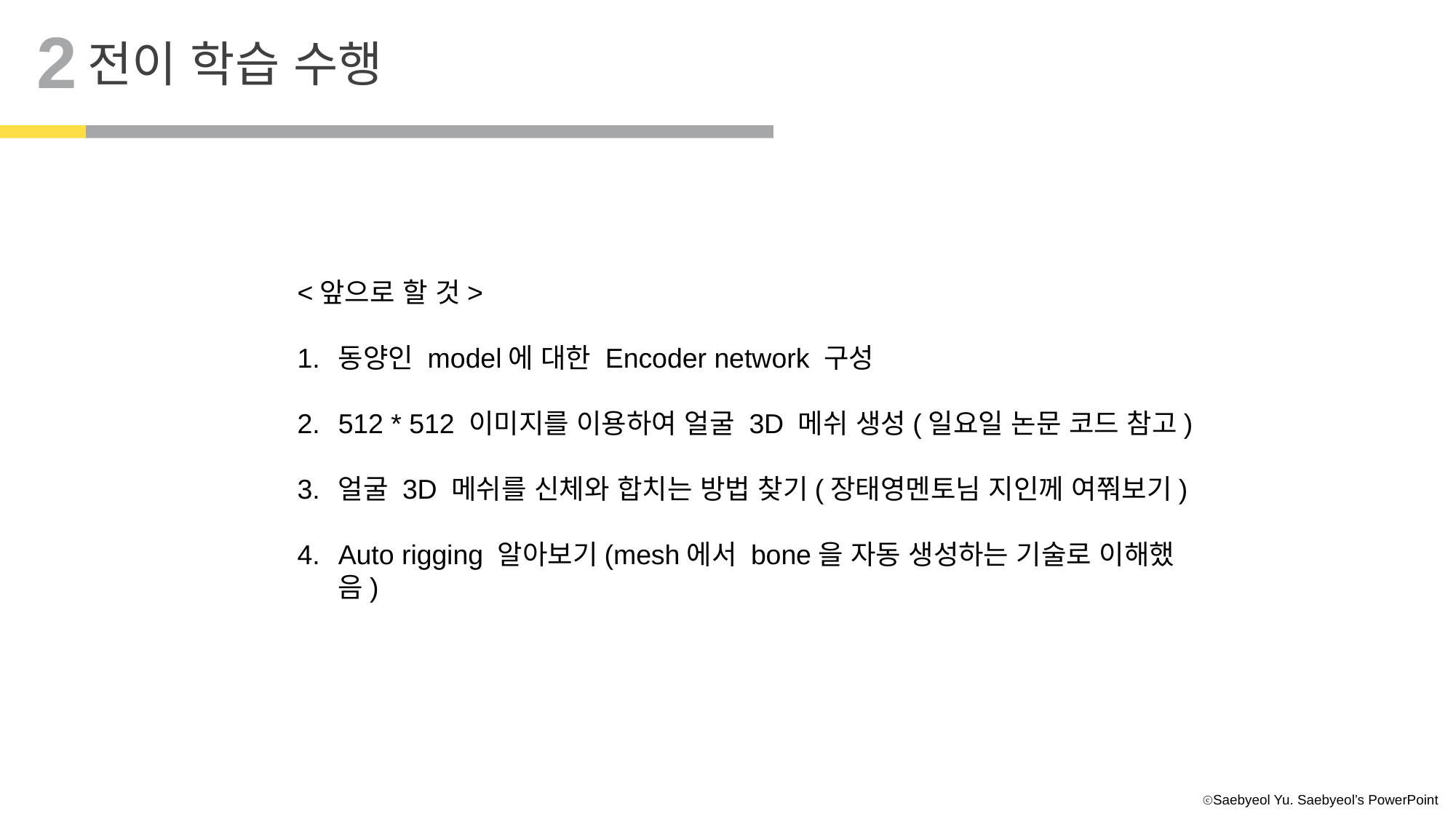

2
전이 학습 수행

<앞으로 할 것>

동양인 model에 대한 Encoder network 구성
512 * 512 이미지를 이용하여 얼굴 3D 메쉬 생성(일요일 논문 코드 참고)

얼굴 3D 메쉬를 신체와 합치는 방법 찾기(장태영멘토님 지인께 여쭤보기)

Auto rigging 알아보기(mesh에서 bone을 자동 생성하는 기술로 이해했음)